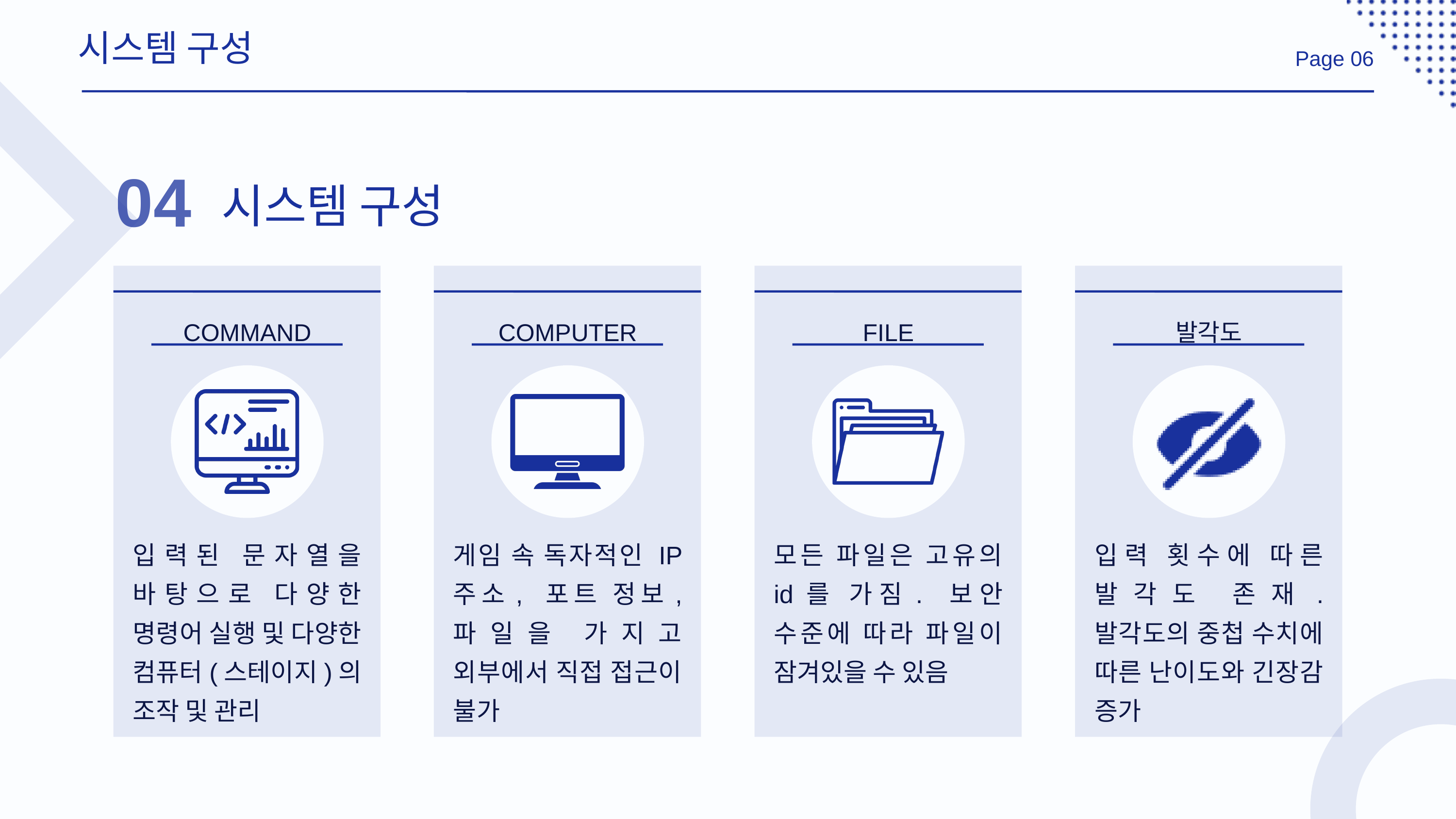

시스템 구성
Page 06

04
시스템 구성

COMMAND
COMPUTER
FILE
발각도

입력된 문자열을 바탕으로 다양한 명령어 실행 및 다양한 컴퓨터(스테이지)의 조작 및 관리
게임 속 독자적인 IP 주소, 포트 정보, 파일을 가지고 외부에서 직접 접근이 불가
모든 파일은 고유의 id를 가짐. 보안 수준에 따라 파일이 잠겨있을 수 있음
입력 횟수에 따른 발각도 존재. 발각도의 중첩 수치에 따른 난이도와 긴장감 증가